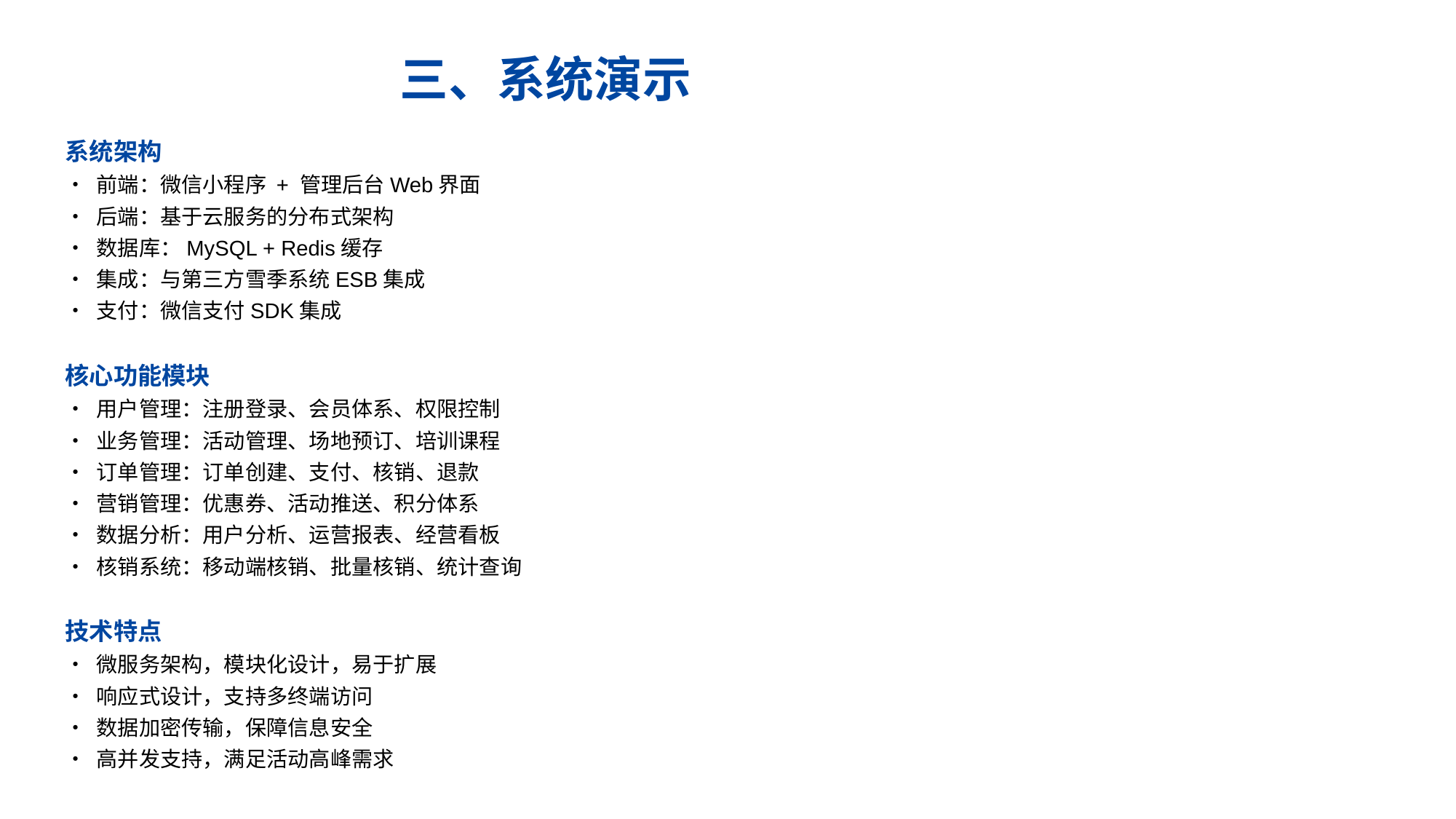

三、系统演示
系统架构
• 前端：微信小程序 + 管理后台Web界面
• 后端：基于云服务的分布式架构
• 数据库：MySQL + Redis缓存
• 集成：与第三方雪季系统ESB集成
• 支付：微信支付SDK集成

核心功能模块
• 用户管理：注册登录、会员体系、权限控制
• 业务管理：活动管理、场地预订、培训课程
• 订单管理：订单创建、支付、核销、退款
• 营销管理：优惠券、活动推送、积分体系
• 数据分析：用户分析、运营报表、经营看板
• 核销系统：移动端核销、批量核销、统计查询

技术特点
• 微服务架构，模块化设计，易于扩展
• 响应式设计，支持多终端访问
• 数据加密传输，保障信息安全
• 高并发支持，满足活动高峰需求